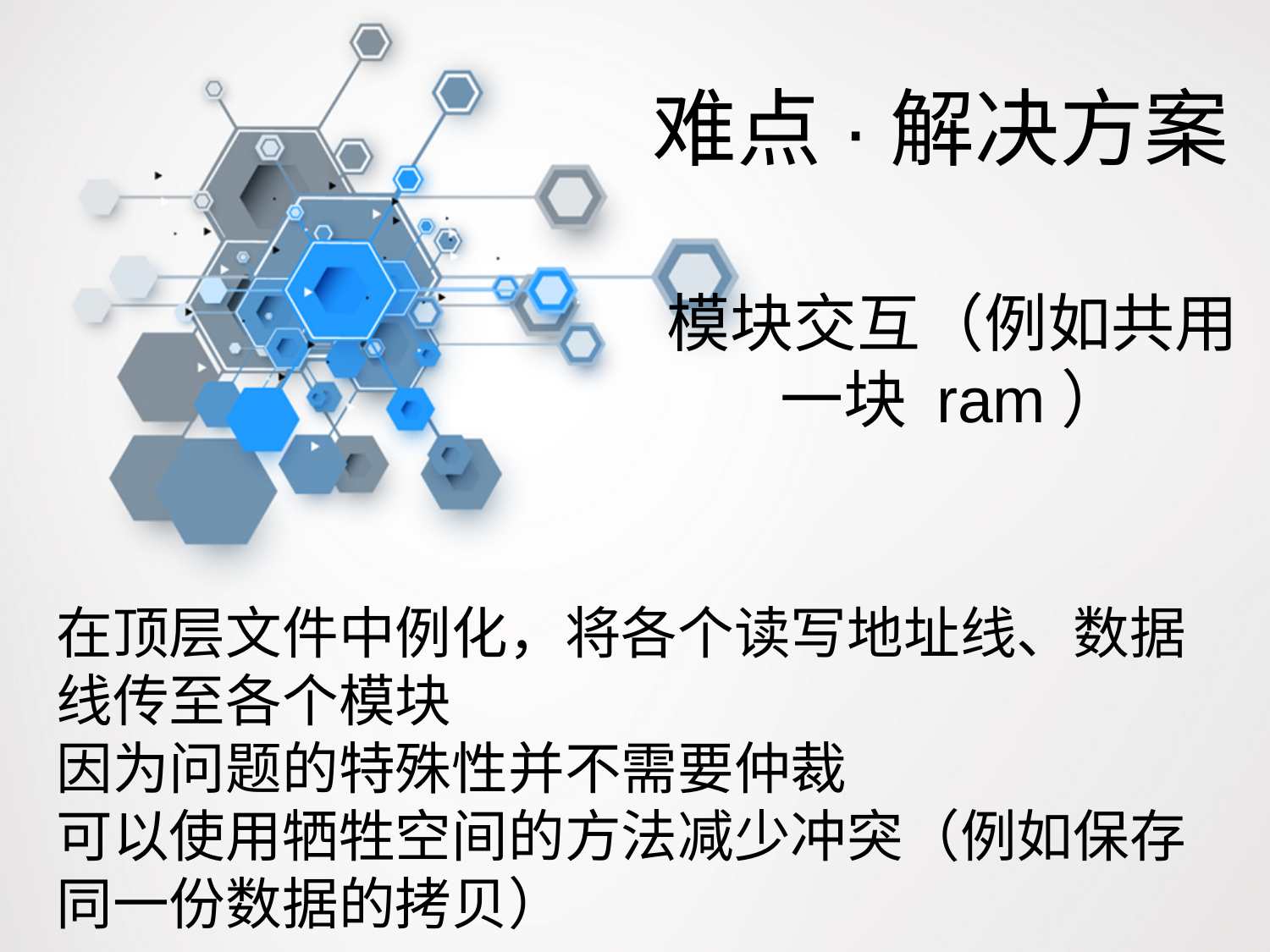

难点·解决方案
模块交互（例如共用一块 ram）
在顶层文件中例化，将各个读写地址线、数据线传至各个模块
因为问题的特殊性并不需要仲裁
可以使用牺牲空间的方法减少冲突（例如保存同一份数据的拷贝）